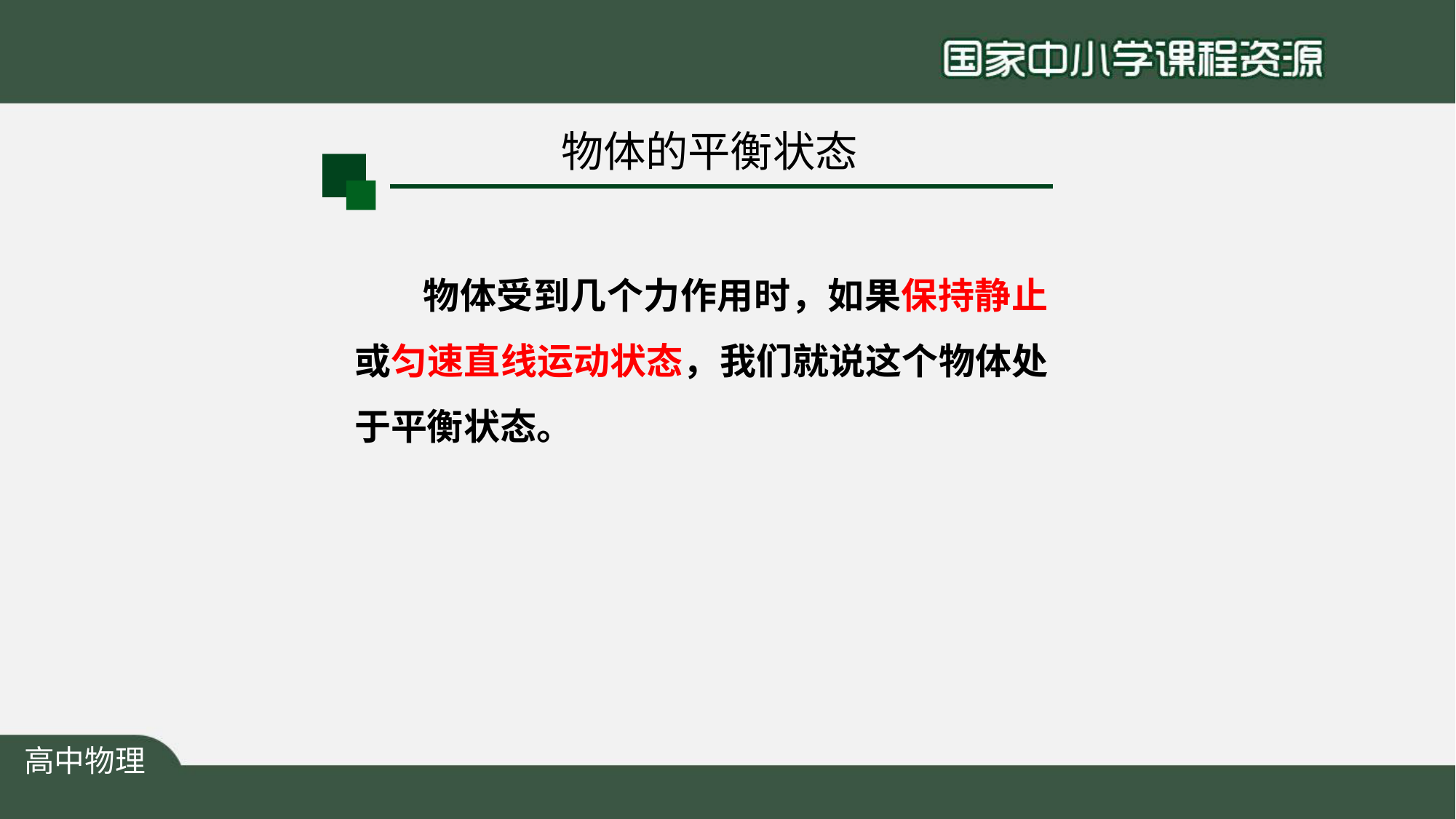

物体的平衡状态

物体受到几个力作用时，如果保持静止 或匀速直线运动状态，我们就说这个物体处 于平衡状态。
高中物理